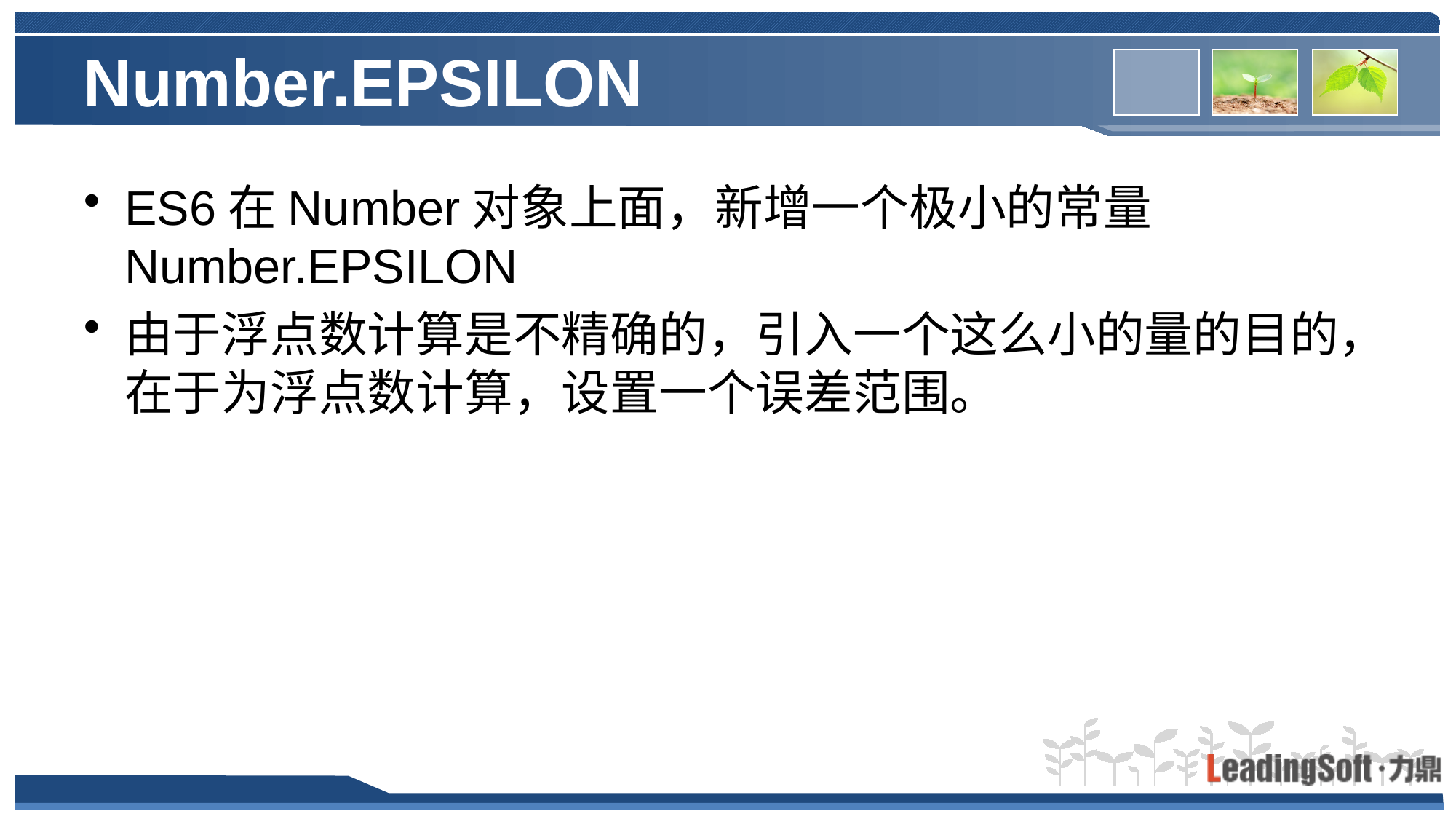

# Number.EPSILON
ES6在Number对象上面，新增一个极小的常量Number.EPSILON
由于浮点数计算是不精确的，引入一个这么小的量的目的，在于为浮点数计算，设置一个误差范围。